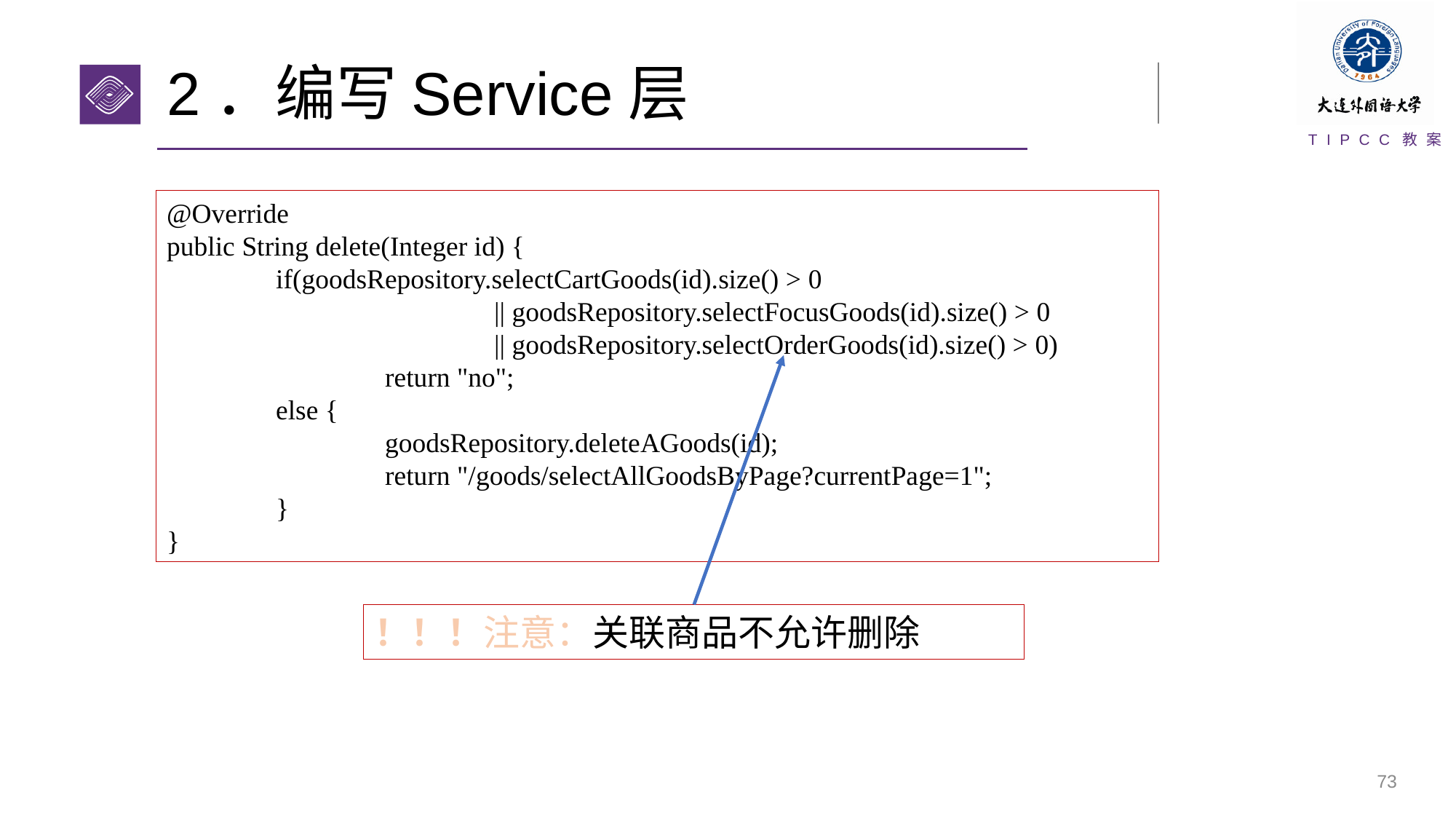

# 2．编写Service层
@Override
public String delete(Integer id) {
	if(goodsRepository.selectCartGoods(id).size() > 0
			|| goodsRepository.selectFocusGoods(id).size() > 0
			|| goodsRepository.selectOrderGoods(id).size() > 0)
		return "no";
	else {
		goodsRepository.deleteAGoods(id);
		return "/goods/selectAllGoodsByPage?currentPage=1";
	}
}
！！！注意：关联商品不允许删除
73